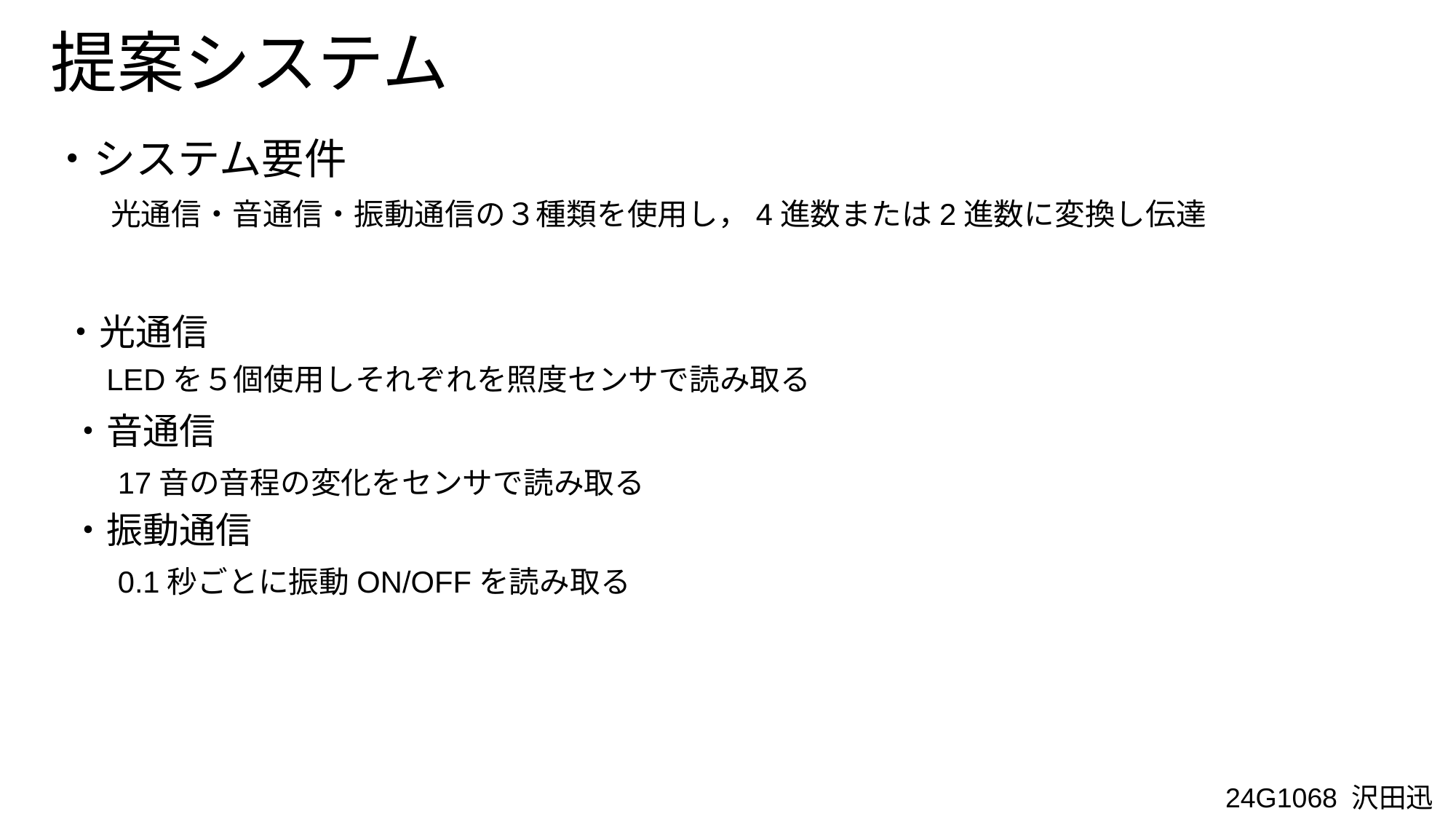

# 提案システム
・システム要件
光通信・音通信・振動通信の３種類を使用し，4進数または2進数に変換し伝達
・光通信

LEDを５個使用しそれぞれを照度センサで読み取る
・音通信
17音の音程の変化をセンサで読み取る
・振動通信
0.1秒ごとに振動ON/OFFを読み取る
24G1068 沢田迅